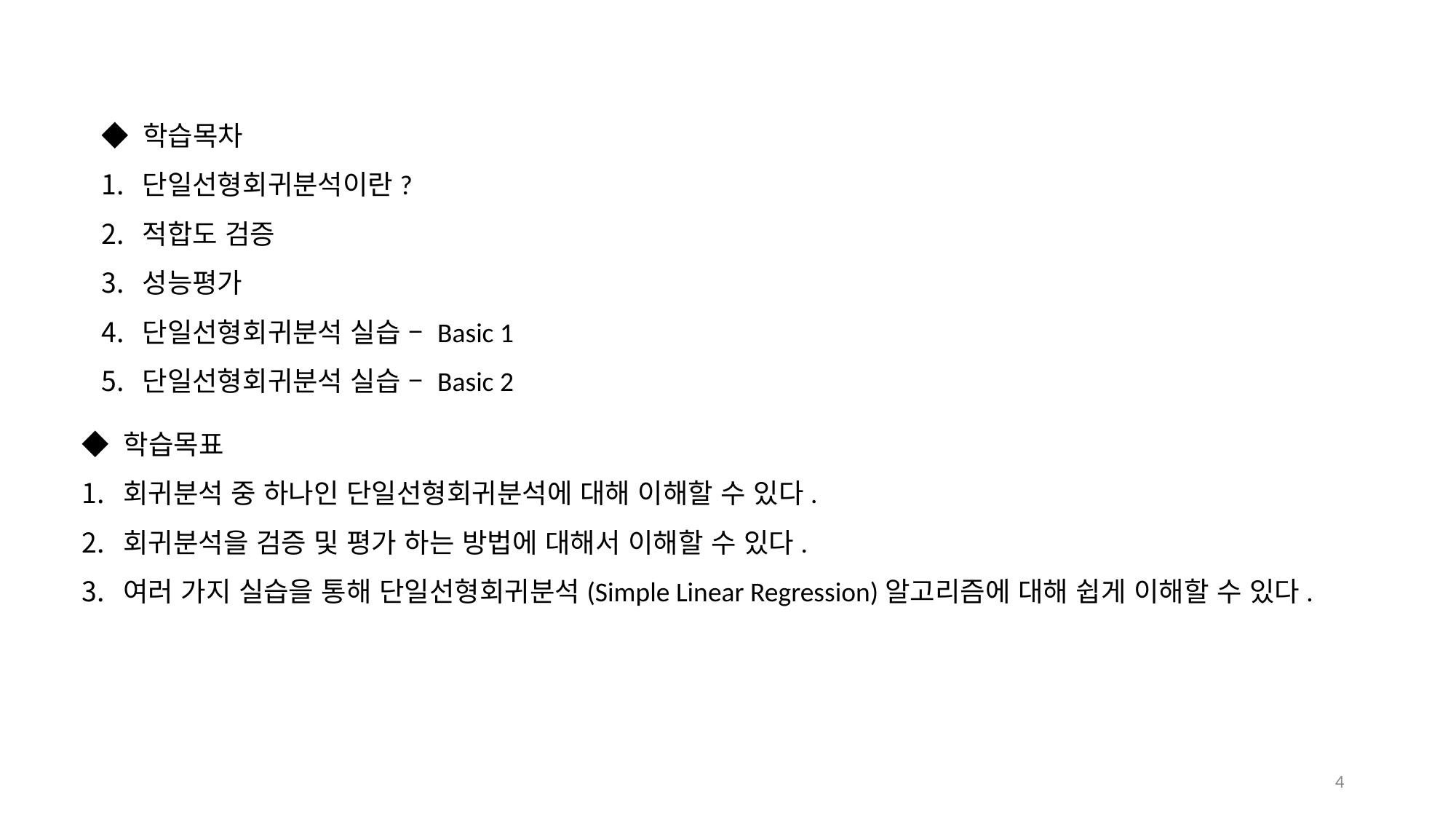

◆ 학습목차
단일선형회귀분석이란?
적합도 검증
성능평가
단일선형회귀분석 실습 – Basic 1
단일선형회귀분석 실습 – Basic 2
◆ 학습목표
회귀분석 중 하나인 단일선형회귀분석에 대해 이해할 수 있다.
회귀분석을 검증 및 평가 하는 방법에 대해서 이해할 수 있다.
여러 가지 실습을 통해 단일선형회귀분석(Simple Linear Regression)알고리즘에 대해 쉽게 이해할 수 있다.
4